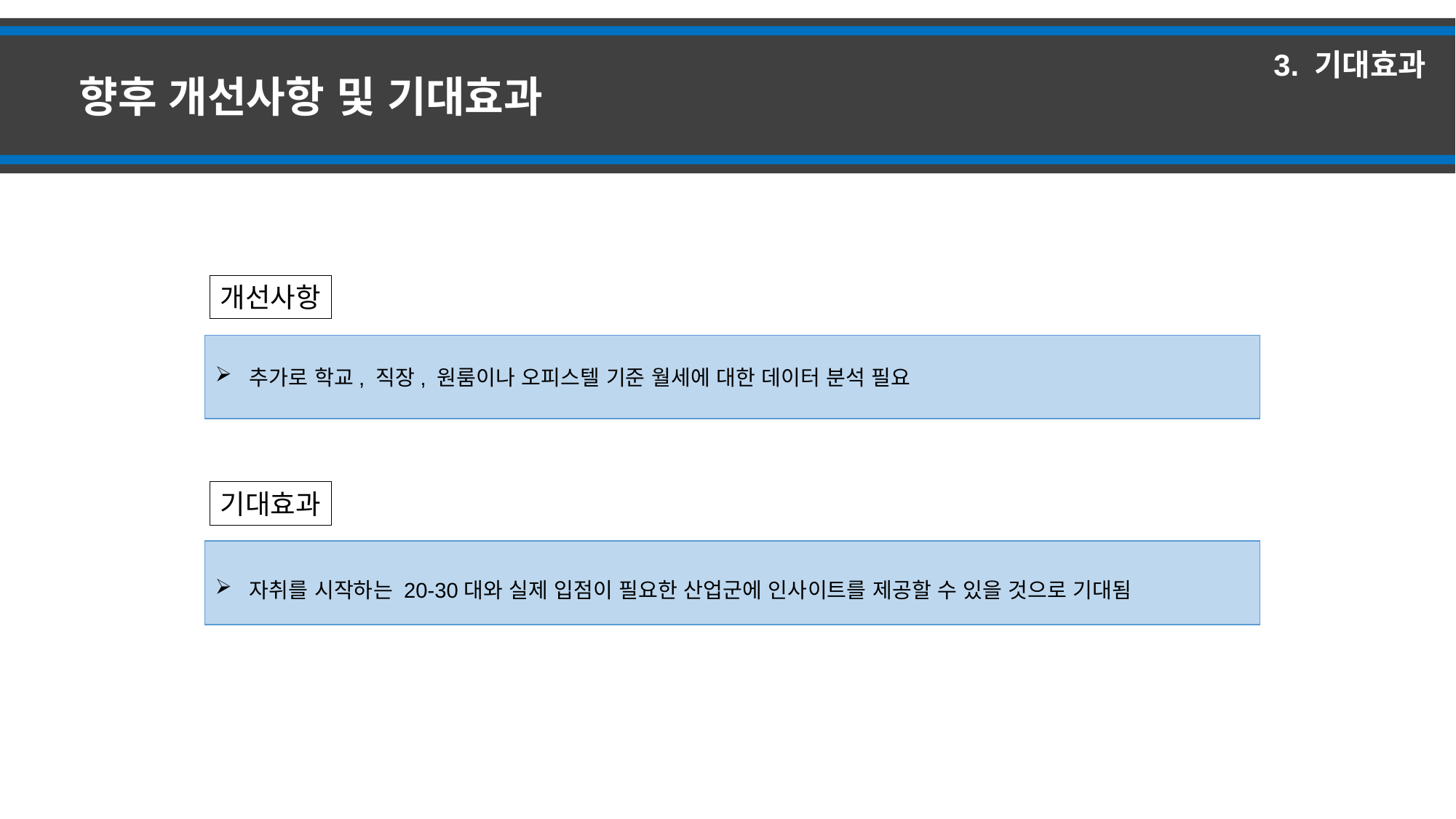

3. 기대효과
향후 개선사항 및 기대효과
개선사항
추가로 학교, 직장, 원룸이나 오피스텔 기준 월세에 대한 데이터 분석 필요
기대효과
자취를 시작하는 20-30대와 실제 입점이 필요한 산업군에 인사이트를 제공할 수 있을 것으로 기대됨